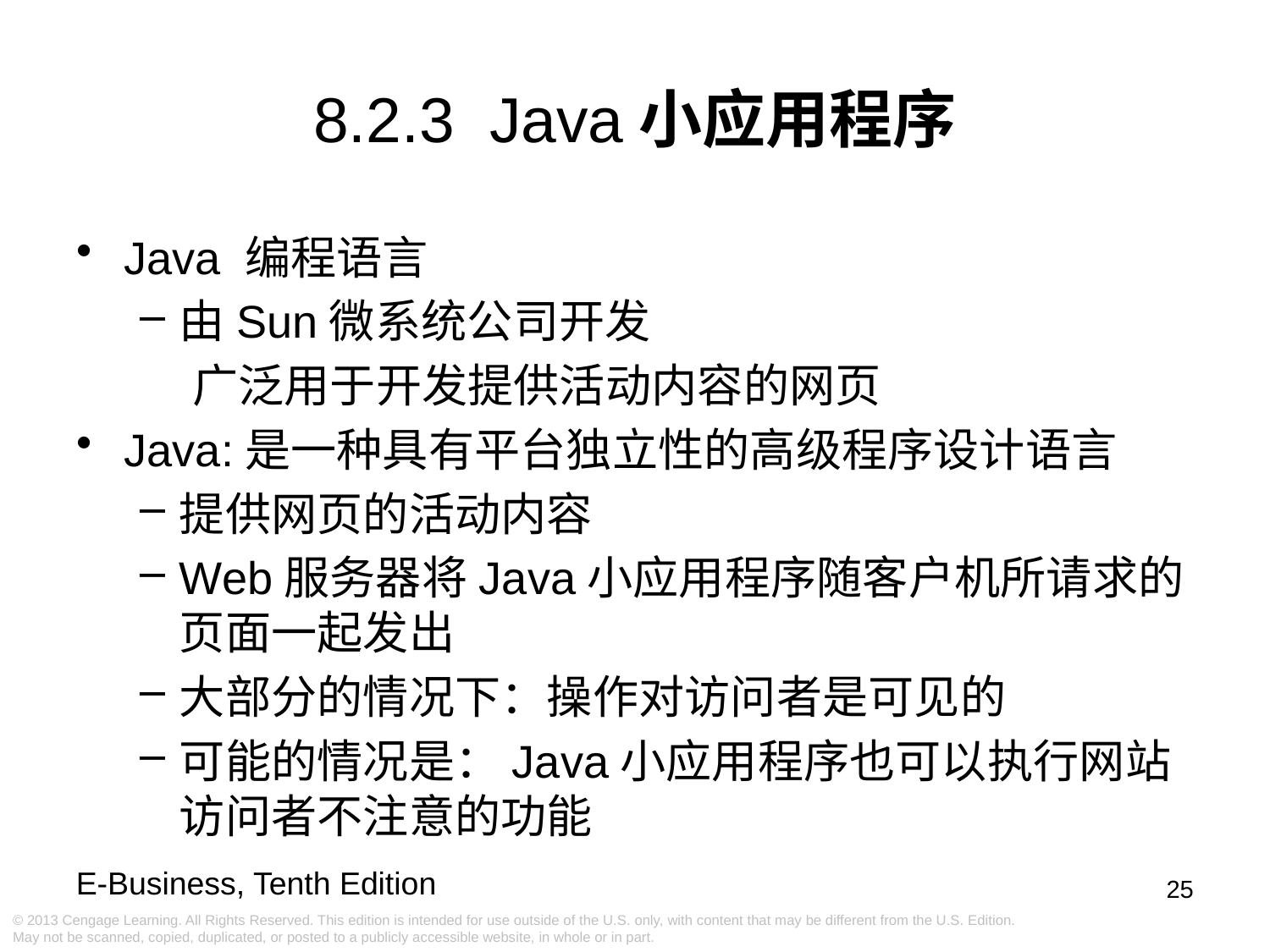

8.2.3  Java小应用程序
Java 编程语言
由Sun微系统公司开发
    广泛用于开发提供活动内容的网页
Java:是一种具有平台独立性的高级程序设计语言
提供网页的活动内容
Web服务器将Java小应用程序随客户机所请求的页面一起发出
大部分的情况下：操作对访问者是可见的
可能的情况是：Java小应用程序也可以执行网站访问者不注意的功能

25